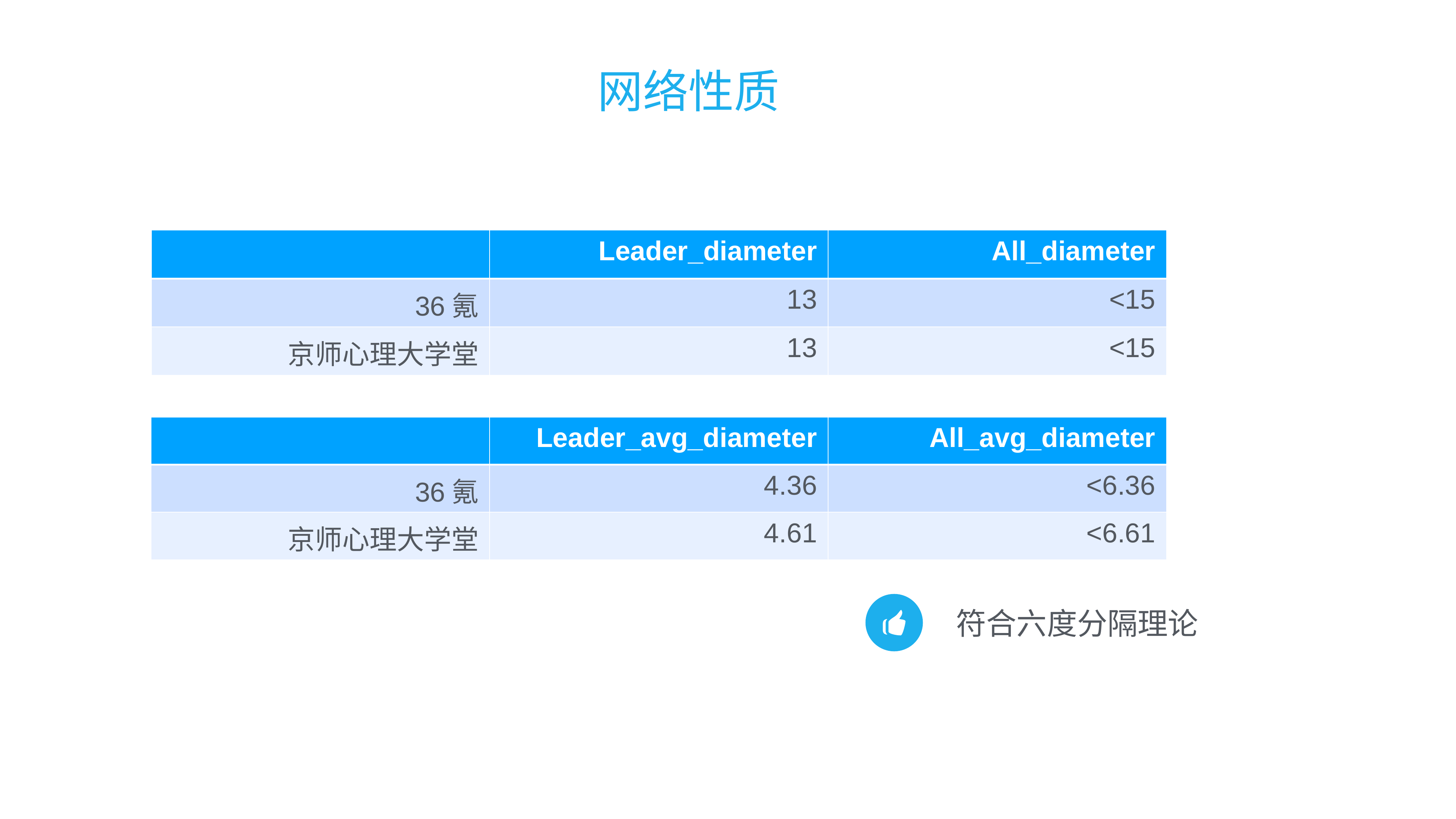

网络性质

|  | Leader\_diameter | All\_diameter |
| --- | --- | --- |
| 36氪 | 13 | <15 |
| 京师心理大学堂 | 13 | <15 |
|  | Leader\_avg\_diameter | All\_avg\_diameter |
| --- | --- | --- |
| 36氪 | 4.36 | <6.36 |
| 京师心理大学堂 | 4.61 | <6.61 |

符合六度分隔理论